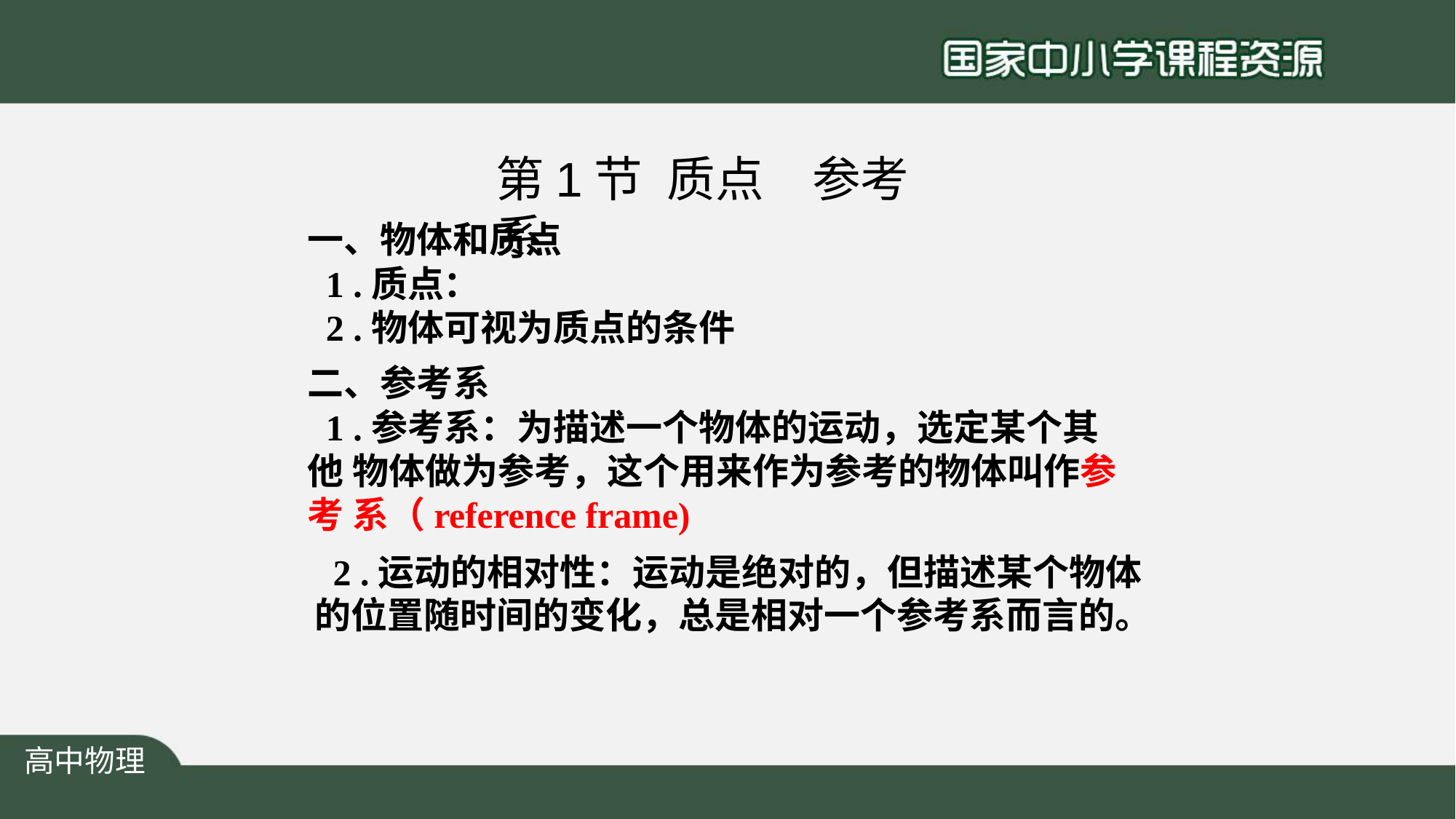

# 第1节	质点	参考系
一、物体和质点
.质点：
.物体可视为质点的条件
二、参考系
1 .参考系：为描述一个物体的运动，选定某个其他 物体做为参考，这个用来作为参考的物体叫作参考 系（reference frame)
2 .运动的相对性：运动是绝对的，但描述某个物体 的位置随时间的变化，总是相对一个参考系而言的。
高中物理